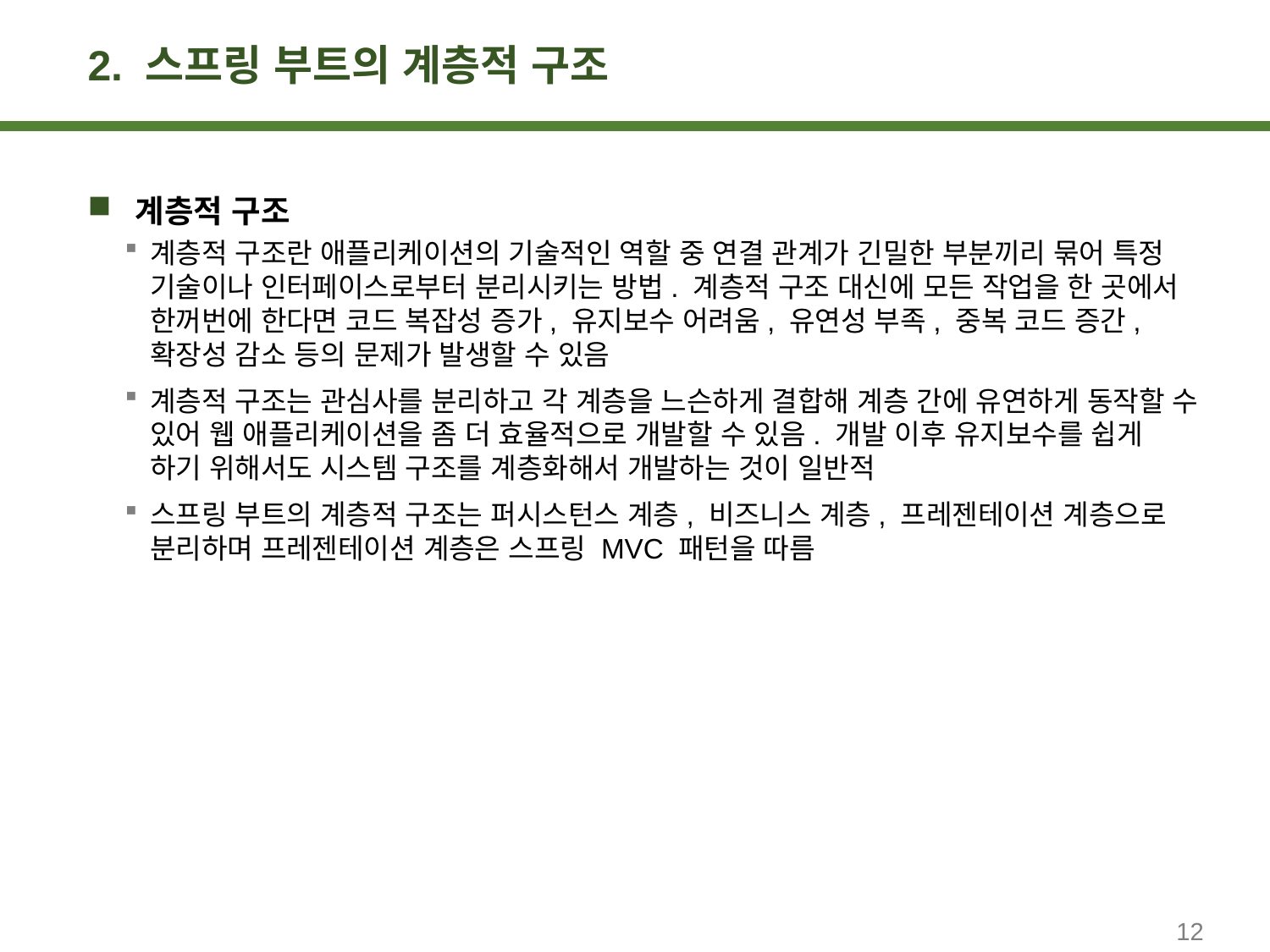

# 2. 스프링 부트의 계층적 구조
계층적 구조
계층적 구조란 애플리케이션의 기술적인 역할 중 연결 관계가 긴밀한 부분끼리 묶어 특정 기술이나 인터페이스로부터 분리시키는 방법. 계층적 구조 대신에 모든 작업을 한 곳에서 한꺼번에 한다면 코드 복잡성 증가, 유지보수 어려움, 유연성 부족, 중복 코드 증간, 확장성 감소 등의 문제가 발생할 수 있음
계층적 구조는 관심사를 분리하고 각 계층을 느슨하게 결합해 계층 간에 유연하게 동작할 수 있어 웹 애플리케이션을 좀 더 효율적으로 개발할 수 있음. 개발 이후 유지보수를 쉽게 하기 위해서도 시스템 구조를 계층화해서 개발하는 것이 일반적
스프링 부트의 계층적 구조는 퍼시스턴스 계층, 비즈니스 계층, 프레젠테이션 계층으로 분리하며 프레젠테이션 계층은 스프링 MVC 패턴을 따름